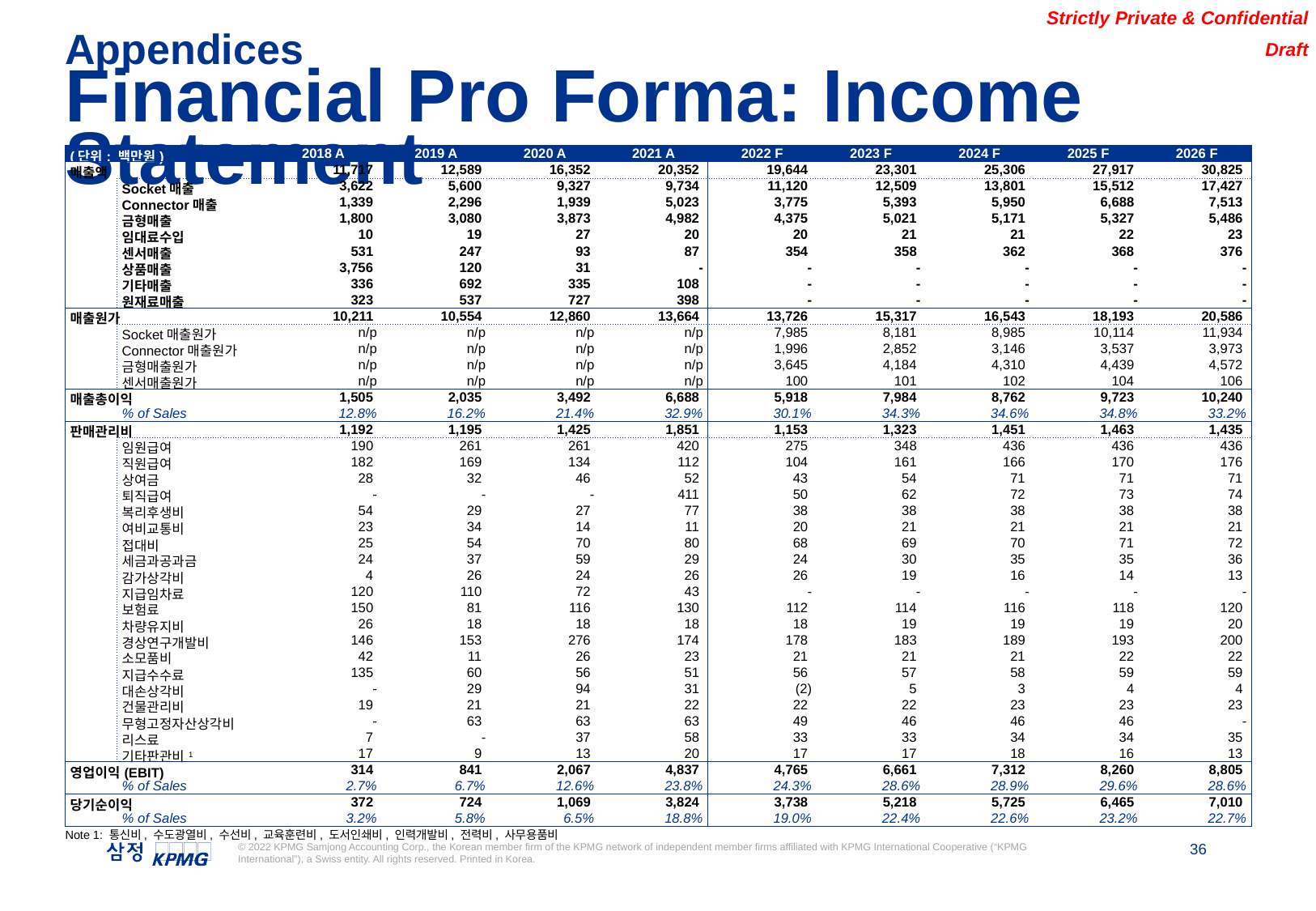

Appendices
Financial Pro Forma: Income Statement
| (단위: 백만원) |  |  | 2018 A | 2019 A | 2020 A | 2021 A | 2022 F | 2023 F | 2024 F | 2025 F | 2026 F |
| --- | --- | --- | --- | --- | --- | --- | --- | --- | --- | --- | --- |
| 매출액 |  |  | 11,717 | 12,589 | 16,352 | 20,352 | 19,644 | 23,301 | 25,306 | 27,917 | 30,825 |
|  | Socket매출 |  | 3,622 | 5,600 | 9,327 | 9,734 | 11,120 | 12,509 | 13,801 | 15,512 | 17,427 |
|  | Connector매출 |  | 1,339 | 2,296 | 1,939 | 5,023 | 3,775 | 5,393 | 5,950 | 6,688 | 7,513 |
|  | 금형매출 |  | 1,800 | 3,080 | 3,873 | 4,982 | 4,375 | 5,021 | 5,171 | 5,327 | 5,486 |
|  | 임대료수입 |  | 10 | 19 | 27 | 20 | 20 | 21 | 21 | 22 | 23 |
|  | 센서매출 |  | 531 | 247 | 93 | 87 | 354 | 358 | 362 | 368 | 376 |
|  | 상품매출 |  | 3,756 | 120 | 31 | - | - | - | - | - | - |
|  | 기타매출 |  | 336 | 692 | 335 | 108 | - | - | - | - | - |
|  | 원재료매출 |  | 323 | 537 | 727 | 398 | - | - | - | - | - |
| 매출원가 |  |  | 10,211 | 10,554 | 12,860 | 13,664 | 13,726 | 15,317 | 16,543 | 18,193 | 20,586 |
|  | Socket매출원가 |  | n/p | n/p | n/p | n/p | 7,985 | 8,181 | 8,985 | 10,114 | 11,934 |
|  | Connector매출원가 |  | n/p | n/p | n/p | n/p | 1,996 | 2,852 | 3,146 | 3,537 | 3,973 |
|  | 금형매출원가 |  | n/p | n/p | n/p | n/p | 3,645 | 4,184 | 4,310 | 4,439 | 4,572 |
|  | 센서매출원가 |  | n/p | n/p | n/p | n/p | 100 | 101 | 102 | 104 | 106 |
| 매출총이익 |  |  | 1,505 | 2,035 | 3,492 | 6,688 | 5,918 | 7,984 | 8,762 | 9,723 | 10,240 |
|  | % of Sales |  | 12.8% | 16.2% | 21.4% | 32.9% | 30.1% | 34.3% | 34.6% | 34.8% | 33.2% |
| 판매관리비 |  |  | 1,192 | 1,195 | 1,425 | 1,851 | 1,153 | 1,323 | 1,451 | 1,463 | 1,435 |
|  | 임원급여 |  | 190 | 261 | 261 | 420 | 275 | 348 | 436 | 436 | 436 |
|  | 직원급여 |  | 182 | 169 | 134 | 112 | 104 | 161 | 166 | 170 | 176 |
|  | 상여금 |  | 28 | 32 | 46 | 52 | 43 | 54 | 71 | 71 | 71 |
|  | 퇴직급여 |  | - | - | - | 411 | 50 | 62 | 72 | 73 | 74 |
|  | 복리후생비 |  | 54 | 29 | 27 | 77 | 38 | 38 | 38 | 38 | 38 |
|  | 여비교통비 |  | 23 | 34 | 14 | 11 | 20 | 21 | 21 | 21 | 21 |
|  | 접대비 |  | 25 | 54 | 70 | 80 | 68 | 69 | 70 | 71 | 72 |
|  | 세금과공과금 |  | 24 | 37 | 59 | 29 | 24 | 30 | 35 | 35 | 36 |
|  | 감가상각비 |  | 4 | 26 | 24 | 26 | 26 | 19 | 16 | 14 | 13 |
|  | 지급임차료 |  | 120 | 110 | 72 | 43 | - | - | - | - | - |
|  | 보험료 |  | 150 | 81 | 116 | 130 | 112 | 114 | 116 | 118 | 120 |
|  | 차량유지비 |  | 26 | 18 | 18 | 18 | 18 | 19 | 19 | 19 | 20 |
|  | 경상연구개발비 |  | 146 | 153 | 276 | 174 | 178 | 183 | 189 | 193 | 200 |
|  | 소모품비 |  | 42 | 11 | 26 | 23 | 21 | 21 | 21 | 22 | 22 |
|  | 지급수수료 |  | 135 | 60 | 56 | 51 | 56 | 57 | 58 | 59 | 59 |
|  | 대손상각비 |  | - | 29 | 94 | 31 | (2) | 5 | 3 | 4 | 4 |
|  | 건물관리비 |  | 19 | 21 | 21 | 22 | 22 | 22 | 23 | 23 | 23 |
|  | 무형고정자산상각비 |  | - | 63 | 63 | 63 | 49 | 46 | 46 | 46 | - |
|  | 리스료 |  | 7 | - | 37 | 58 | 33 | 33 | 34 | 34 | 35 |
|  | 기타판관비1 |  | 17 | 9 | 13 | 20 | 17 | 17 | 18 | 16 | 13 |
| 영업이익(EBIT) |  |  | 314 | 841 | 2,067 | 4,837 | 4,765 | 6,661 | 7,312 | 8,260 | 8,805 |
|  | % of Sales |  | 2.7% | 6.7% | 12.6% | 23.8% | 24.3% | 28.6% | 28.9% | 29.6% | 28.6% |
| 당기순이익 |  |  | 372 | 724 | 1,069 | 3,824 | 3,738 | 5,218 | 5,725 | 6,465 | 7,010 |
|  | % of Sales |  | 3.2% | 5.8% | 6.5% | 18.8% | 19.0% | 22.4% | 22.6% | 23.2% | 22.7% |
Note 1: 통신비, 수도광열비, 수선비, 교육훈련비, 도서인쇄비, 인력개발비, 전력비, 사무용품비